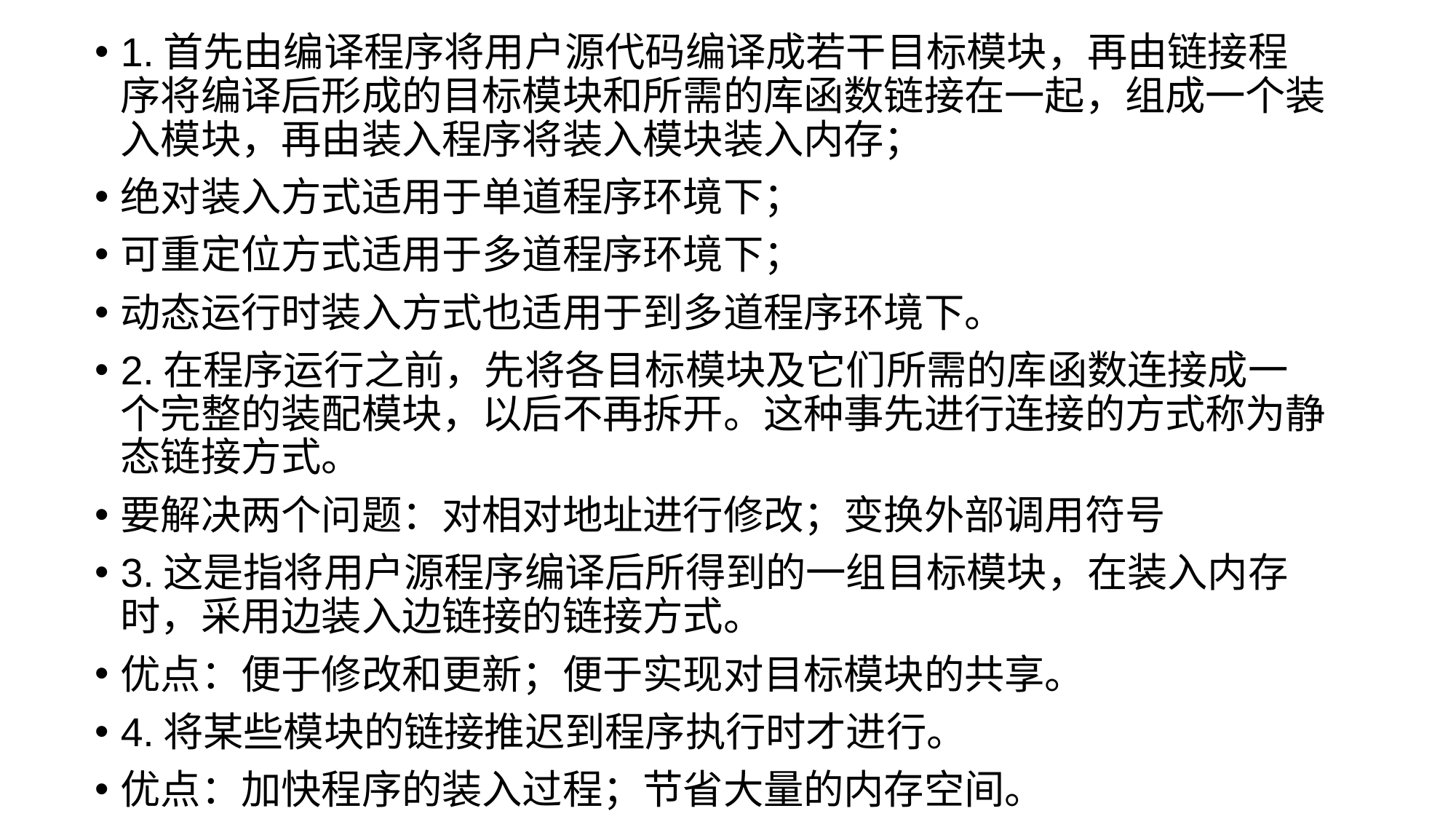

1.首先由编译程序将用户源代码编译成若干目标模块，再由链接程序将编译后形成的目标模块和所需的库函数链接在一起，组成一个装入模块，再由装入程序将装入模块装入内存；
绝对装入方式适用于单道程序环境下；
可重定位方式适用于多道程序环境下；
动态运行时装入方式也适用于到多道程序环境下。
2.在程序运行之前，先将各目标模块及它们所需的库函数连接成一个完整的装配模块，以后不再拆开。这种事先进行连接的方式称为静态链接方式。
要解决两个问题：对相对地址进行修改；变换外部调用符号
3.这是指将用户源程序编译后所得到的一组目标模块，在装入内存时，采用边装入边链接的链接方式。
优点：便于修改和更新；便于实现对目标模块的共享。
4.将某些模块的链接推迟到程序执行时才进行。
优点：加快程序的装入过程；节省大量的内存空间。